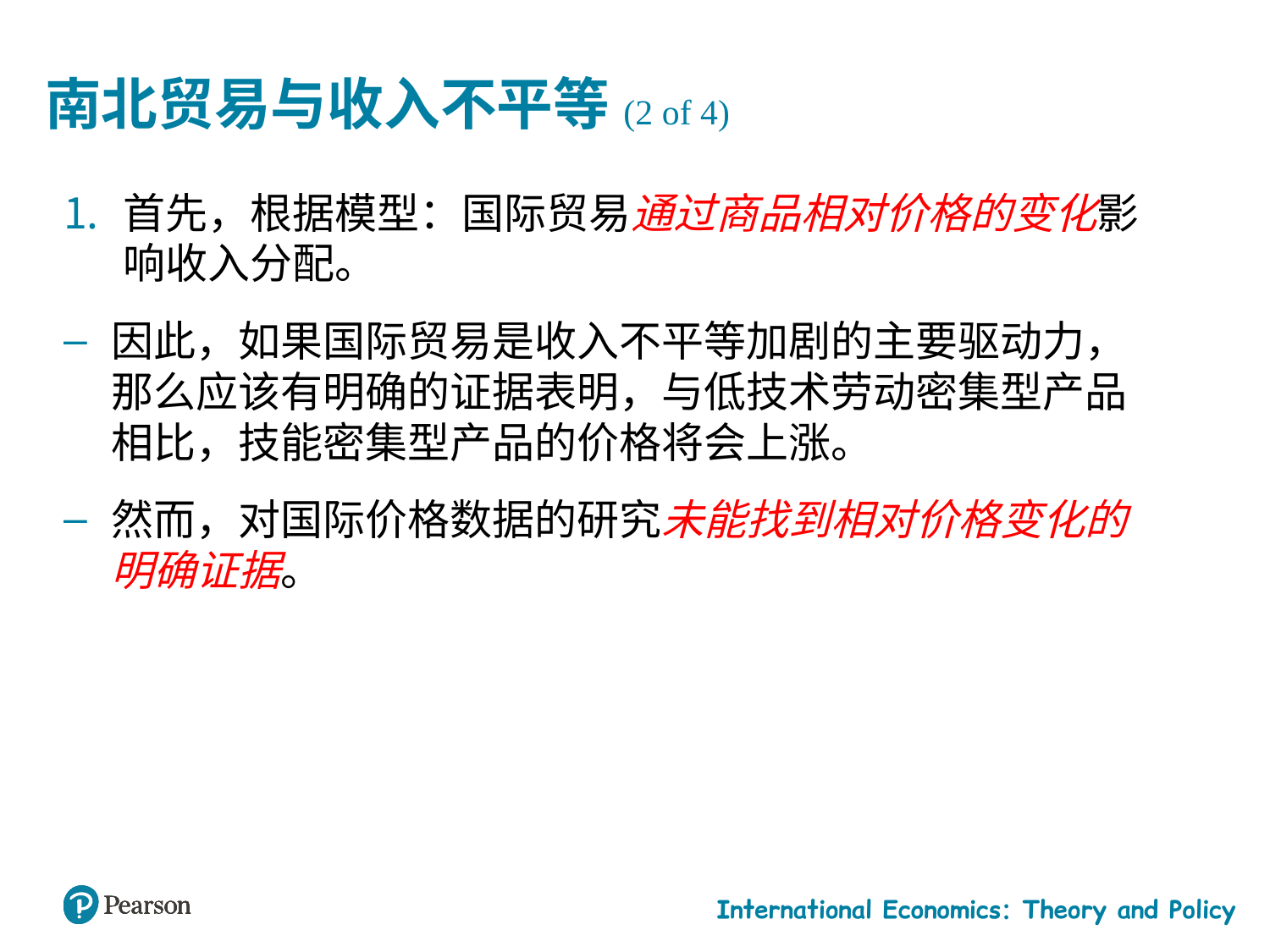

# 南北贸易与收入不平等(2 of 4)
首先，根据模型：国际贸易通过商品相对价格的变化影响收入分配。
因此，如果国际贸易是收入不平等加剧的主要驱动力，那么应该有明确的证据表明，与低技术劳动密集型产品相比，技能密集型产品的价格将会上涨。
然而，对国际价格数据的研究未能找到相对价格变化的明确证据。